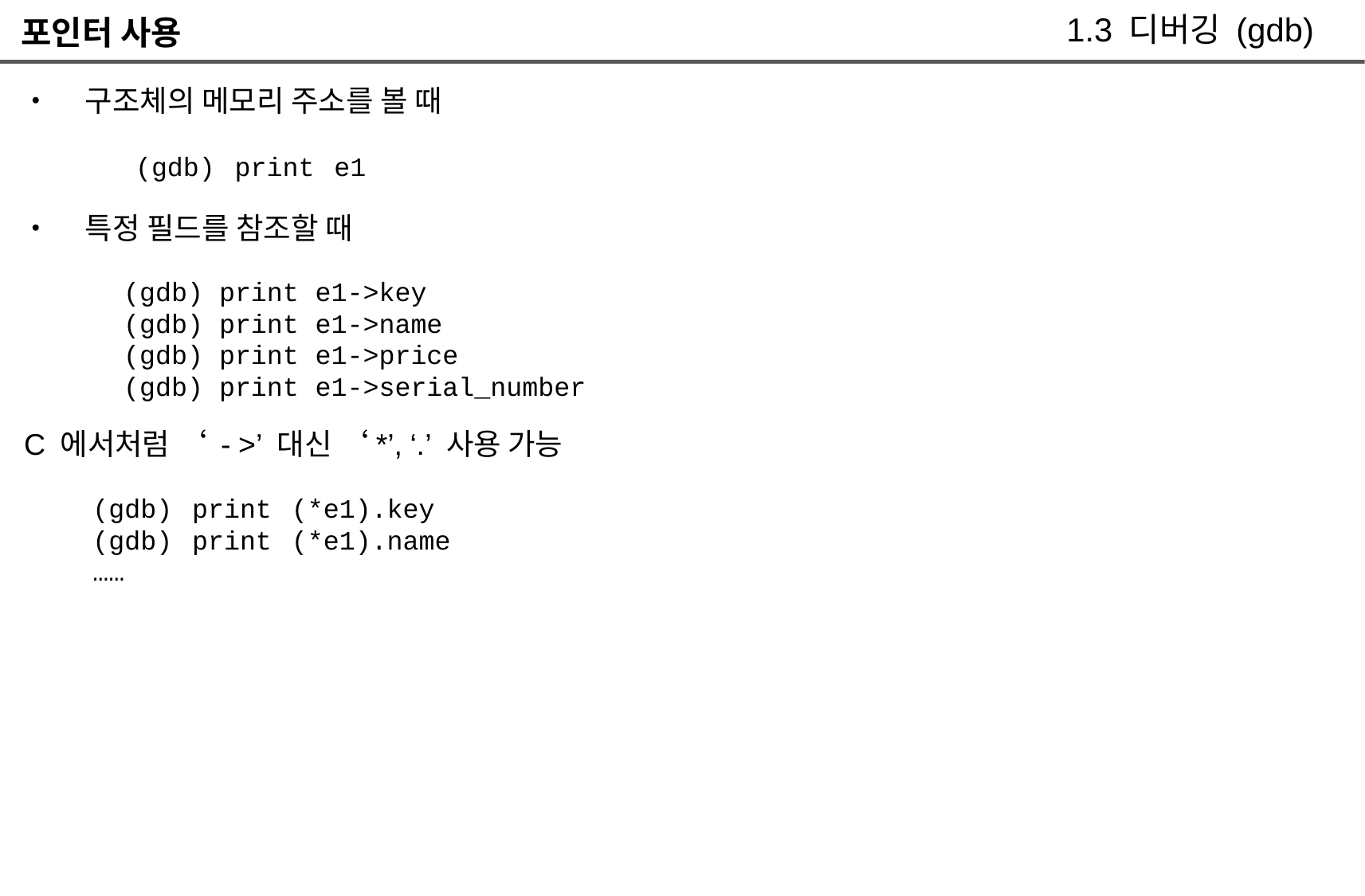

1.3 디버깅 (gdb)
포인터 사용

•    구조체의 메모리 주소를 볼 때

	(gdb)   print   e1

•    특정 필드를 참조할 때

(gdb)
(gdb)
(gdb)
(gdb)
print
print
print
print
e1->key
e1->name
e1->price
e1->serial_number
•    C 에서처럼 ‘ - >’ 대신 ‘*’, ‘.’ 사용 가능

	(gdb)   print   (*e1).key
	(gdb)   print   (*e1).name
	……